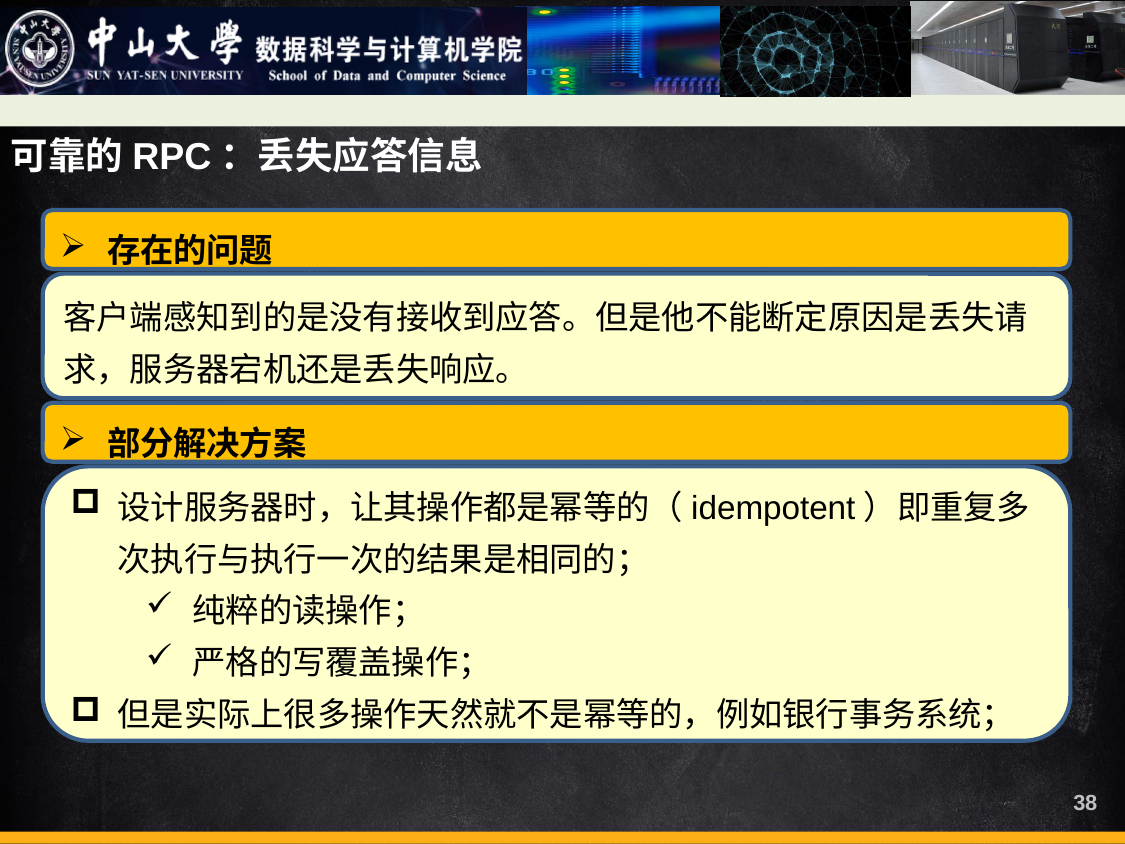

可靠的RPC：丢失应答信息
存在的问题
客户端感知到的是没有接收到应答。但是他不能断定原因是丢失请求，服务器宕机还是丢失响应。
部分解决方案
设计服务器时，让其操作都是幂等的（idempotent）即重复多次执行与执行一次的结果是相同的；
纯粹的读操作；
严格的写覆盖操作；
但是实际上很多操作天然就不是幂等的，例如银行事务系统；